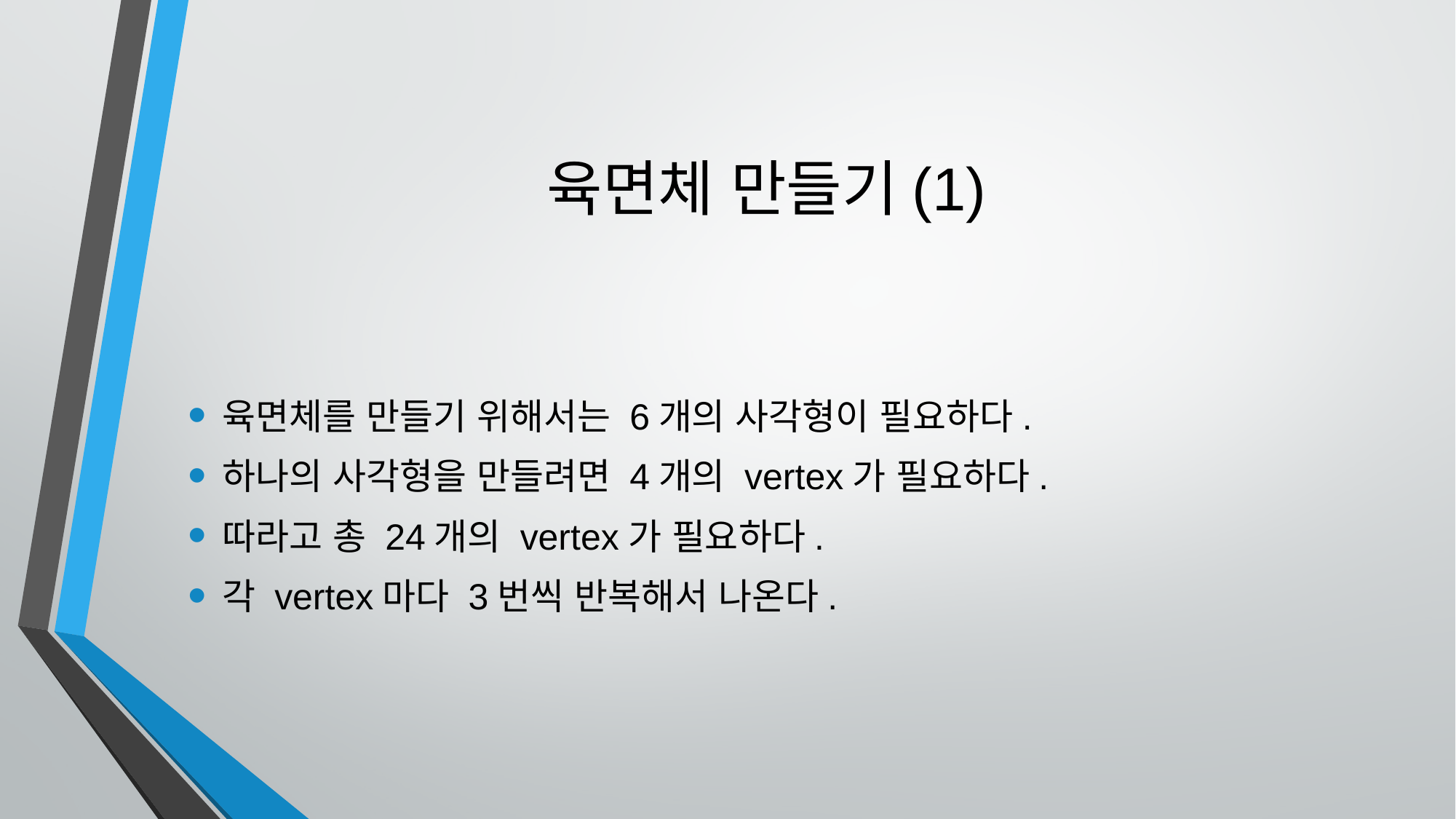

# 육면체 만들기(1)
육면체를 만들기 위해서는 6개의 사각형이 필요하다.
하나의 사각형을 만들려면 4개의 vertex가 필요하다.
따라고 총 24개의 vertex가 필요하다.
각 vertex마다 3번씩 반복해서 나온다.